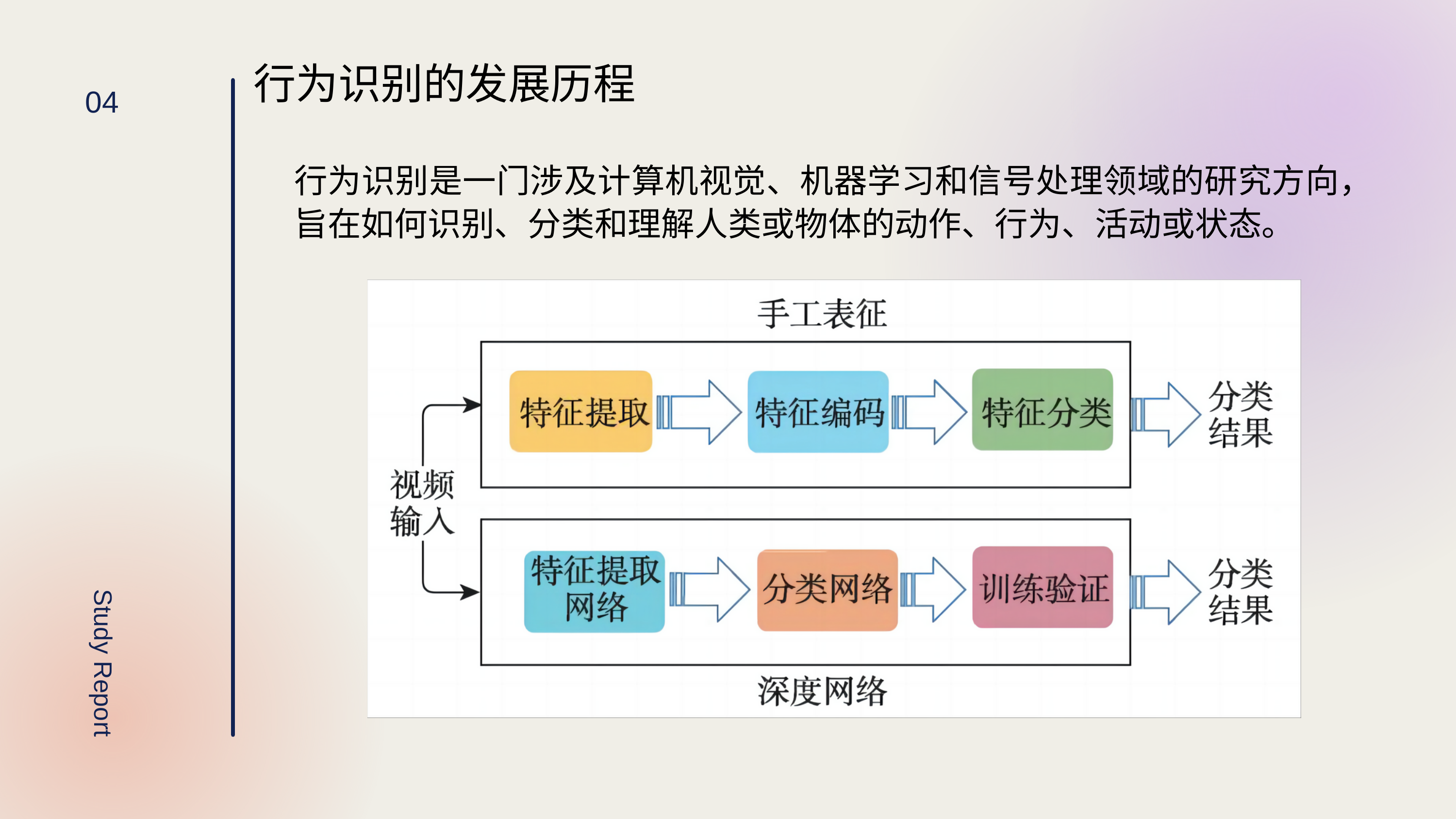

行为识别的发展历程
04
行为识别是一门涉及计算机视觉、机器学习和信号处理领域的研究方向，旨在如何识别、分类和理解人类或物体的动作、行为、活动或状态。

Study Report